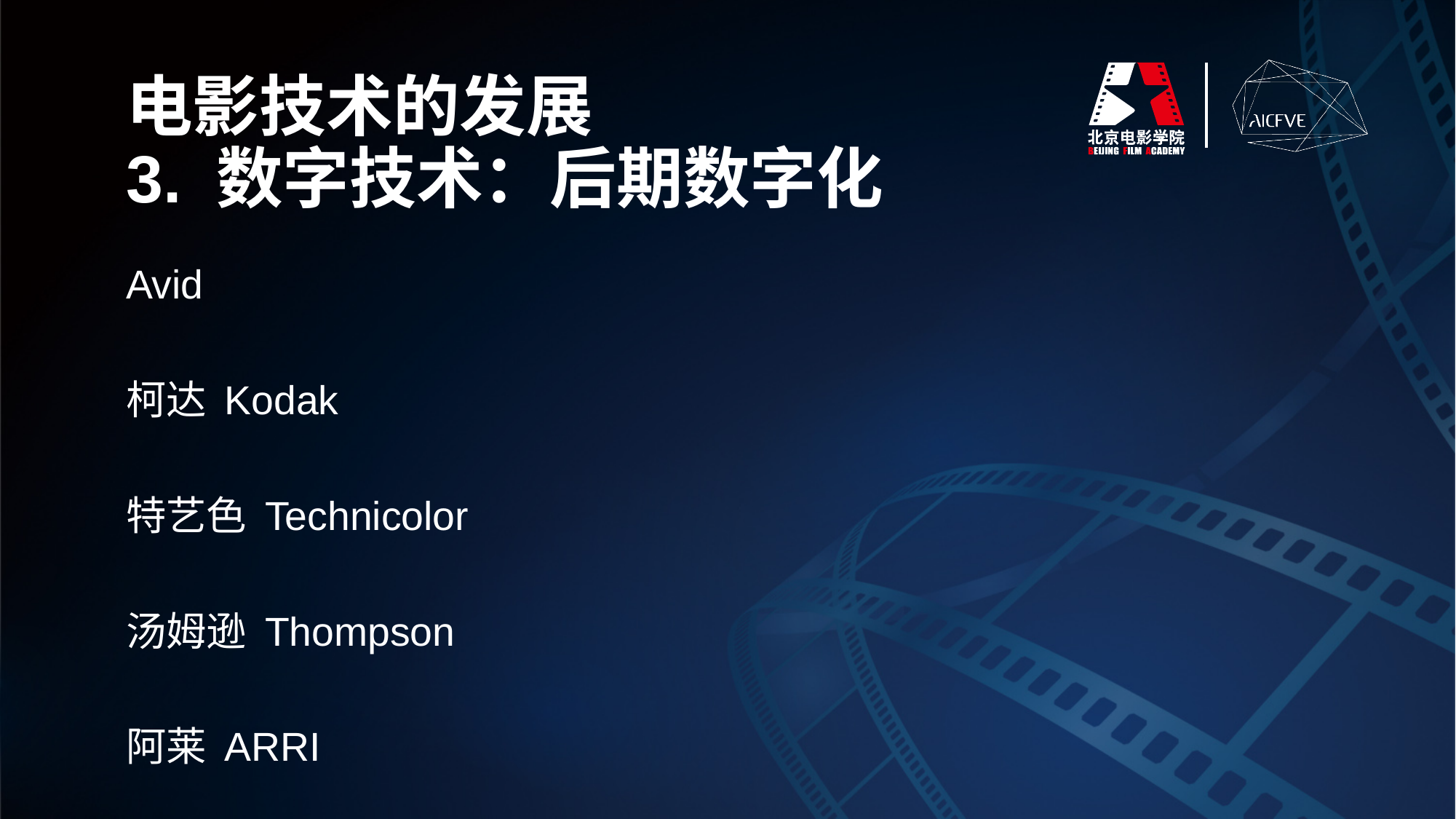

电影技术的发展
3. 数字技术：后期数字化
Avid

柯达 Kodak

特艺色 Technicolor

汤姆逊 Thompson

阿莱 ARRI